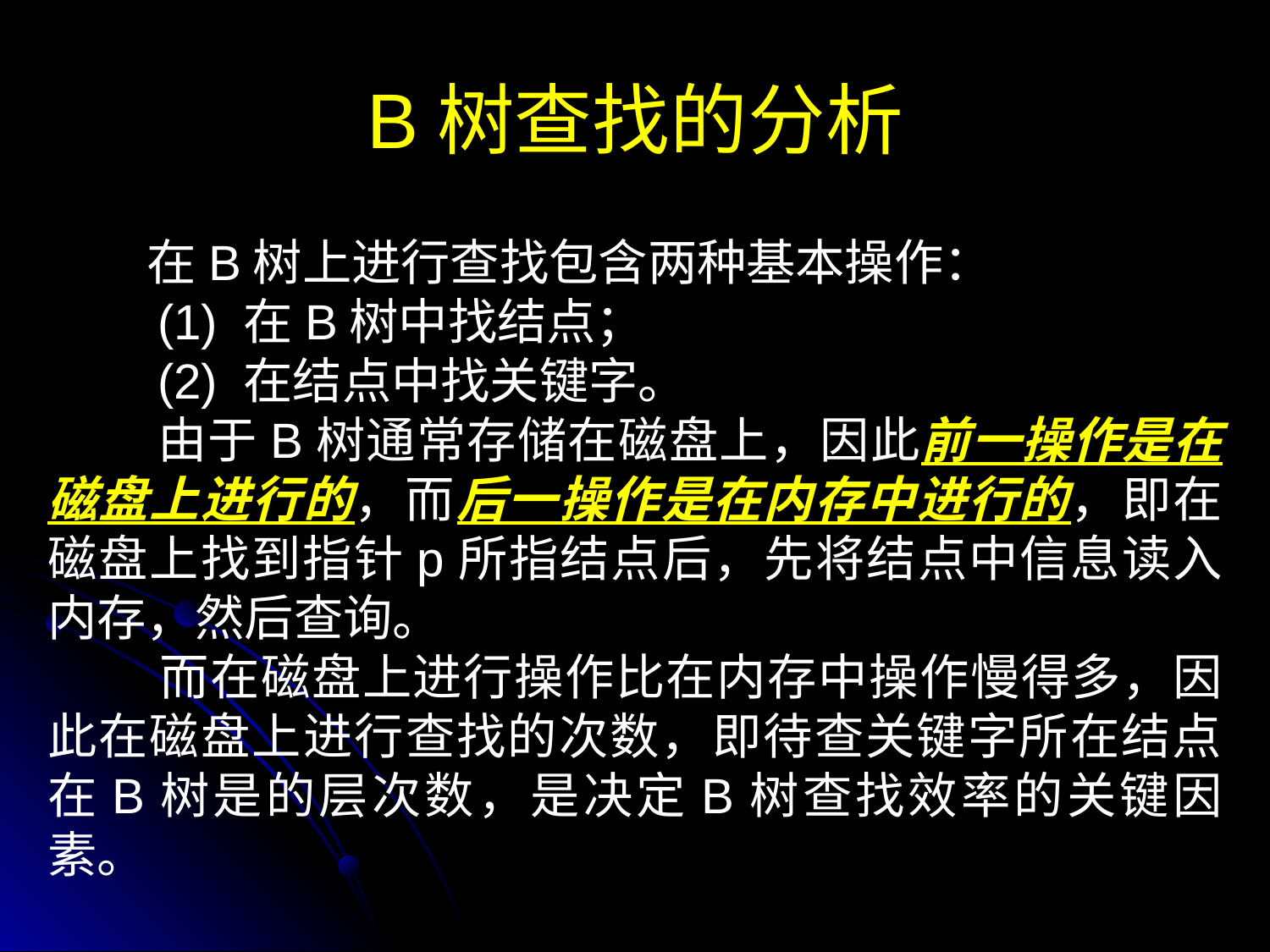

B树查找的分析

        在B树上进行查找包含两种基本操作：
        (1) 在B树中找结点；
        (2) 在结点中找关键字。
        由于B树通常存储在磁盘上，因此前一操作是在磁盘上进行的，而后一操作是在内存中进行的，即在磁盘上找到指针p所指结点后，先将结点中信息读入内存，然后查询。
        而在磁盘上进行操作比在内存中操作慢得多，因此在磁盘上进行查找的次数，即待查关键字所在结点在B树是的层次数，是决定B树查找效率的关键因素。